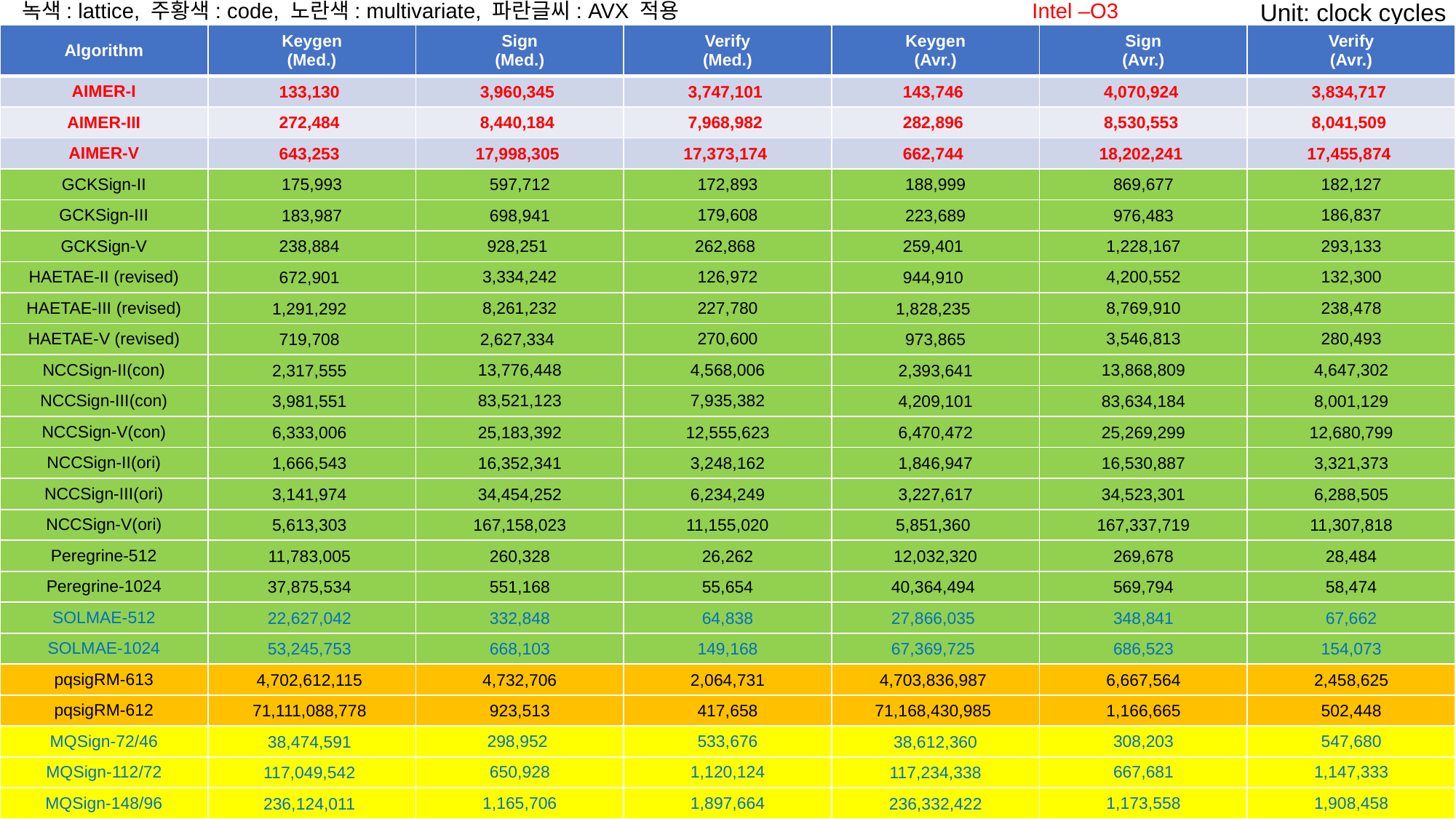

녹색: lattice, 주황색: code, 노란색: multivariate, 파란글씨: AVX 적용
Intel –O3
Unit: clock cycles
| Algorithm | Keygen (Med.) | Sign (Med.) | Verify (Med.) | Keygen (Avr.) | Sign (Avr.) | Verify (Avr.) |
| --- | --- | --- | --- | --- | --- | --- |
| AIMER-I | 133,130 | 3,960,345 | 3,747,101 | 143,746 | 4,070,924 | 3,834,717 |
| AIMER-III | 272,484 | 8,440,184 | 7,968,982 | 282,896 | 8,530,553 | 8,041,509 |
| AIMER-V | 643,253 | 17,998,305 | 17,373,174 | 662,744 | 18,202,241 | 17,455,874 |
| GCKSign-II | 175,993 | 597,712 | 172,893 | 188,999 | 869,677 | 182,127 |
| GCKSign-III | 183,987 | 698,941 | 179,608 | 223,689 | 976,483 | 186,837 |
| GCKSign-V | 238,884 | 928,251 | 262,868 | 259,401 | 1,228,167 | 293,133 |
| HAETAE-II (revised) | 672,901 | 3,334,242 | 126,972 | 944,910 | 4,200,552 | 132,300 |
| HAETAE-III (revised) | 1,291,292 | 8,261,232 | 227,780 | 1,828,235 | 8,769,910 | 238,478 |
| HAETAE-V (revised) | 719,708 | 2,627,334 | 270,600 | 973,865 | 3,546,813 | 280,493 |
| NCCSign-II(con) | 2,317,555 | 13,776,448 | 4,568,006 | 2,393,641 | 13,868,809 | 4,647,302 |
| NCCSign-III(con) | 3,981,551 | 83,521,123 | 7,935,382 | 4,209,101 | 83,634,184 | 8,001,129 |
| NCCSign-V(con) | 6,333,006 | 25,183,392 | 12,555,623 | 6,470,472 | 25,269,299 | 12,680,799 |
| NCCSign-II(ori) | 1,666,543 | 16,352,341 | 3,248,162 | 1,846,947 | 16,530,887 | 3,321,373 |
| NCCSign-III(ori) | 3,141,974 | 34,454,252 | 6,234,249 | 3,227,617 | 34,523,301 | 6,288,505 |
| NCCSign-V(ori) | 5,613,303 | 167,158,023 | 11,155,020 | 5,851,360 | 167,337,719 | 11,307,818 |
| Peregrine-512 | 11,783,005 | 260,328 | 26,262 | 12,032,320 | 269,678 | 28,484 |
| Peregrine-1024 | 37,875,534 | 551,168 | 55,654 | 40,364,494 | 569,794 | 58,474 |
| SOLMAE-512 | 22,627,042 | 332,848 | 64,838 | 27,866,035 | 348,841 | 67,662 |
| SOLMAE-1024 | 53,245,753 | 668,103 | 149,168 | 67,369,725 | 686,523 | 154,073 |
| pqsigRM-613 | 4,702,612,115 | 4,732,706 | 2,064,731 | 4,703,836,987 | 6,667,564 | 2,458,625 |
| pqsigRM-612 | 71,111,088,778 | 923,513 | 417,658 | 71,168,430,985 | 1,166,665 | 502,448 |
| MQSign-72/46 | 38,474,591 | 298,952 | 533,676 | 38,612,360 | 308,203 | 547,680 |
| MQSign-112/72 | 117,049,542 | 650,928 | 1,120,124 | 117,234,338 | 667,681 | 1,147,333 |
| MQSign-148/96 | 236,124,011 | 1,165,706 | 1,897,664 | 236,332,422 | 1,173,558 | 1,908,458 |